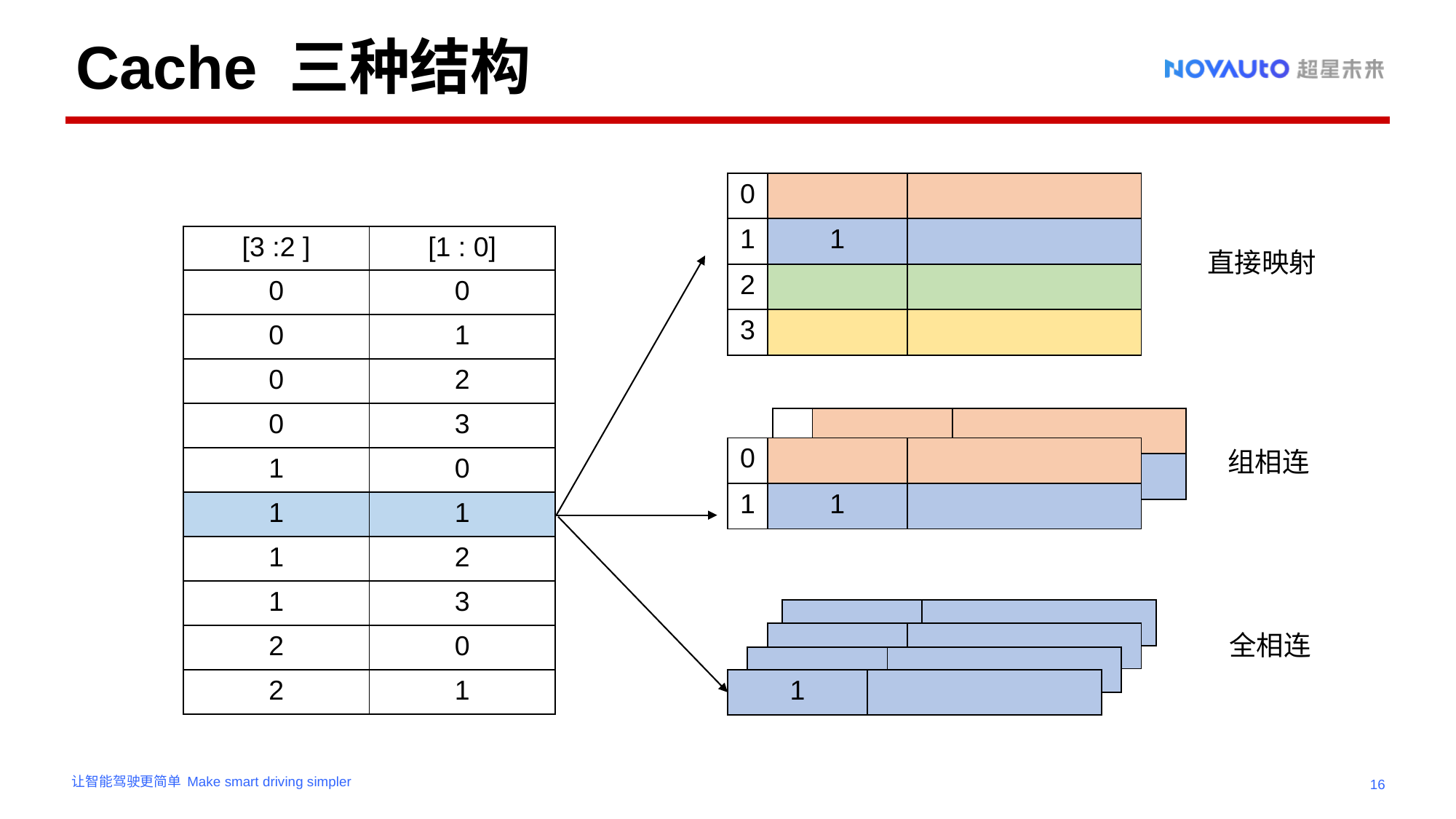

# Cache 三种结构
| 0 |  |  |
| --- | --- | --- |
| 1 | 1 |  |
| 2 |  |  |
| 3 |  |  |
| [3 :2 ] | [1 : 0] |
| --- | --- |
| 0 | 0 |
| 0 | 1 |
| 0 | 2 |
| 0 | 3 |
| 1 | 0 |
| 1 | 1 |
| 1 | 2 |
| 1 | 3 |
| 2 | 0 |
| 2 | 1 |
直接映射
| 0 |  |  |
| --- | --- | --- |
| 1 | 1 |  |
| 0 |  |  |
| --- | --- | --- |
| 1 | 1 |  |
组相连
|  |  |
| --- | --- |
全相连
|  |  |
| --- | --- |
|  |  |
| --- | --- |
| 1 |  |
| --- | --- |